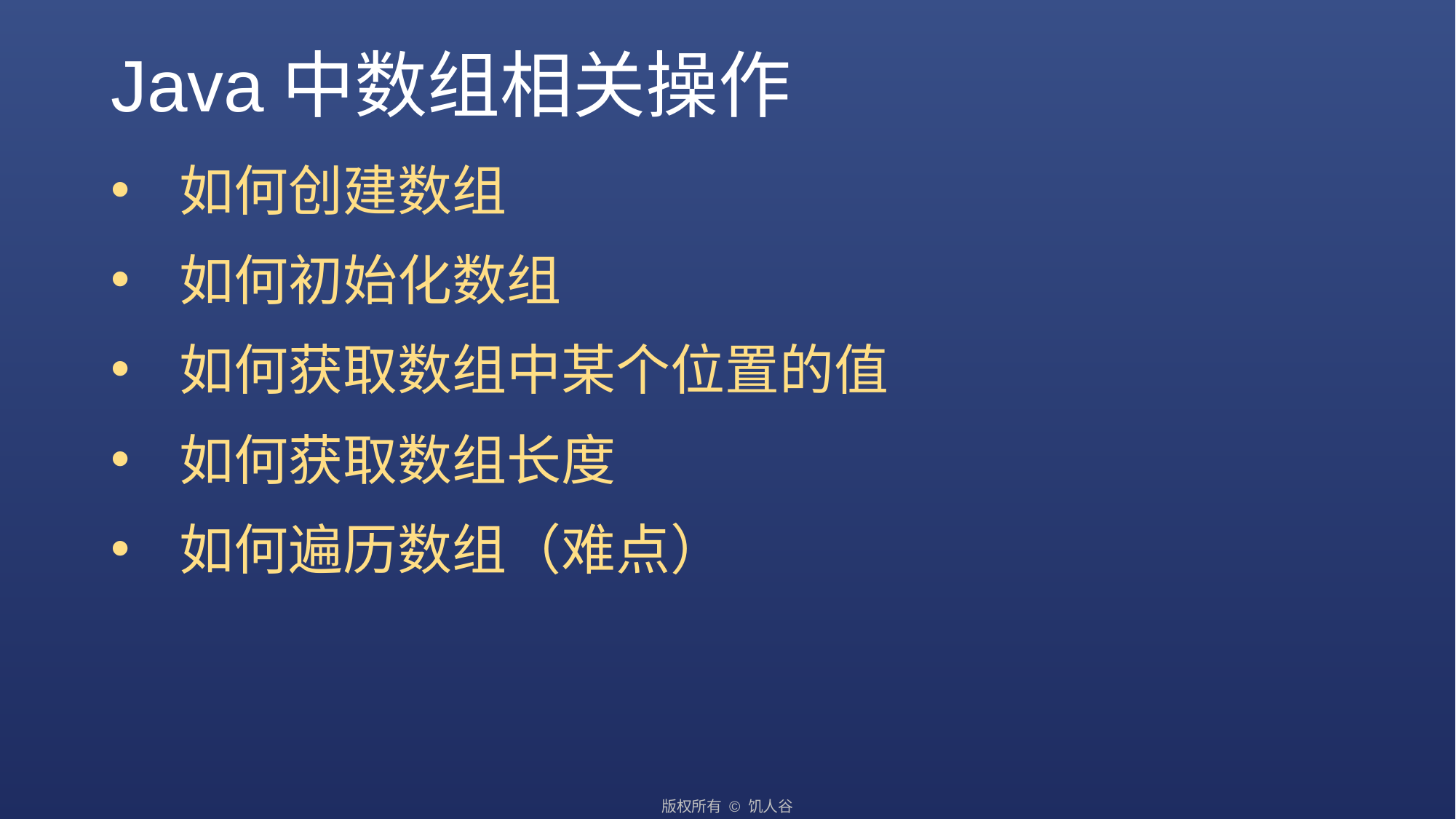

# Java中数组相关操作
如何创建数组
如何初始化数组
如何获取数组中某个位置的值
如何获取数组长度
如何遍历数组（难点）